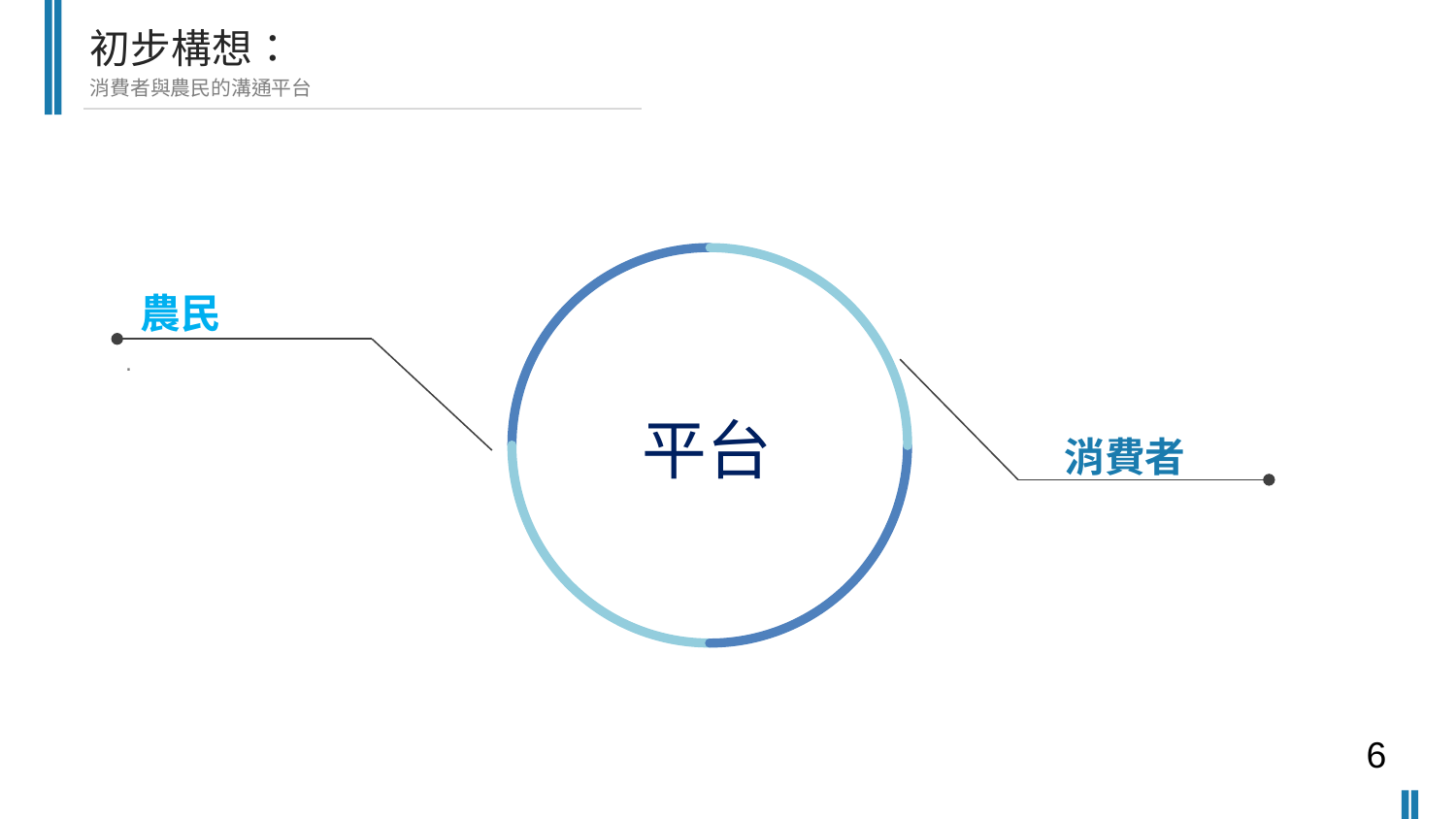

初步構想：
消費者與農民的溝通平台

農民
.
平台
消費者
6